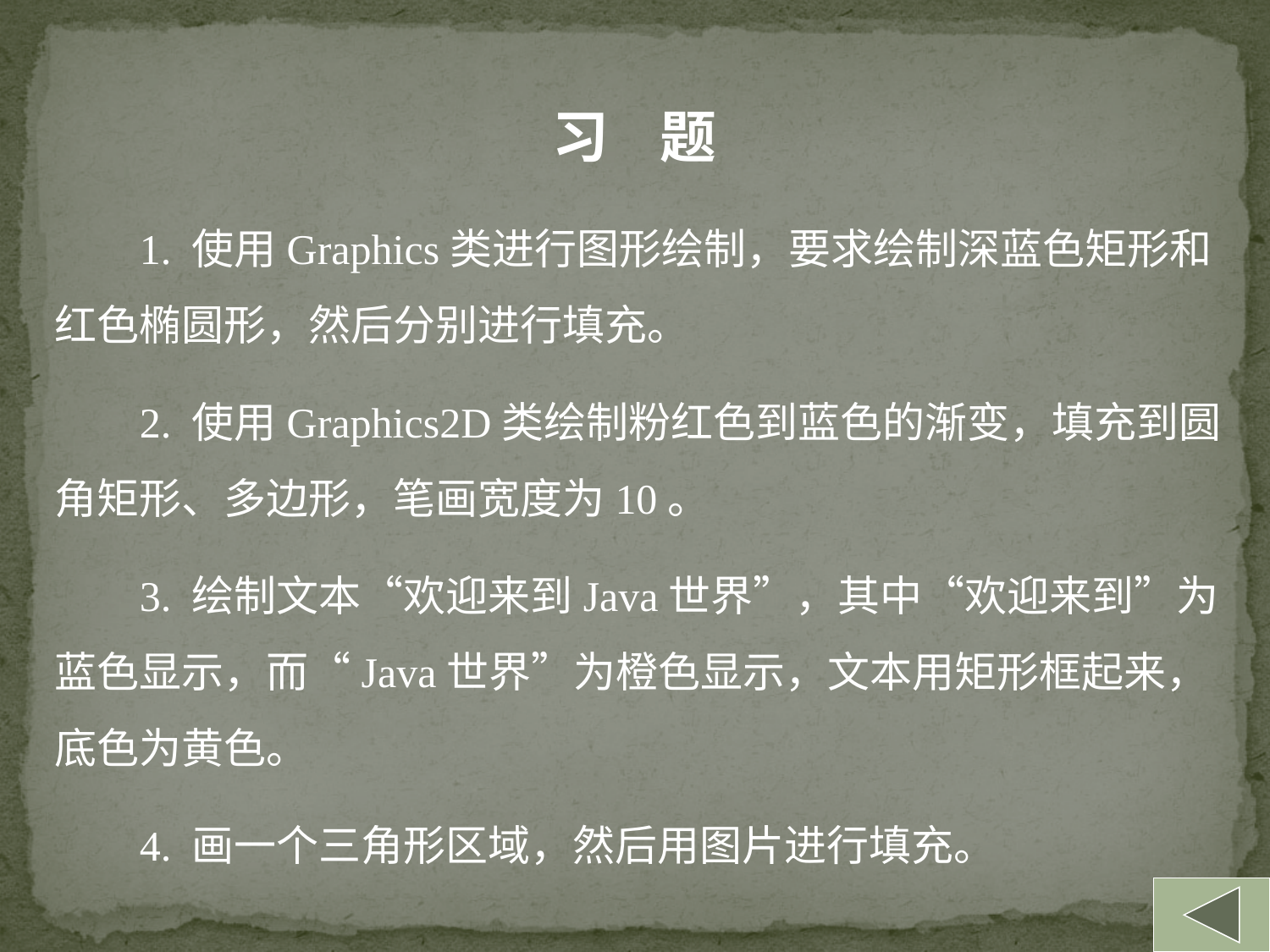

习    题
        1. 使用Graphics类进行图形绘制，要求绘制深蓝色矩形和红色椭圆形，然后分别进行填充。
        2. 使用Graphics2D类绘制粉红色到蓝色的渐变，填充到圆角矩形、多边形，笔画宽度为10。
        3. 绘制文本“欢迎来到Java世界”，其中“欢迎来到”为蓝色显示，而“Java世界”为橙色显示，文本用矩形框起来，底色为黄色。
        4. 画一个三角形区域，然后用图片进行填充。